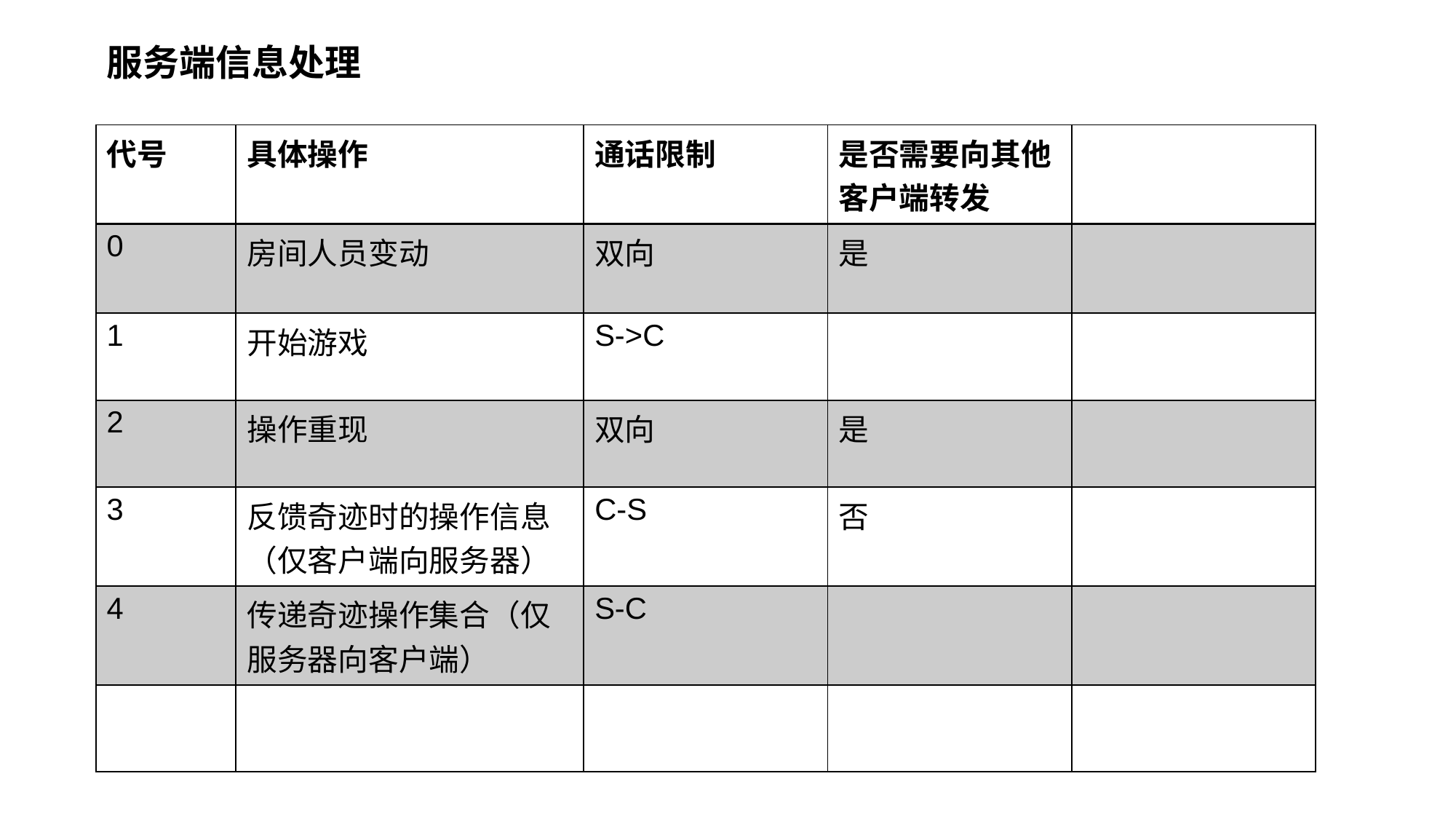

服务端信息处理
| 代号 | 具体操作 | 通话限制 | 是否需要向其他客户端转发 |  |
| --- | --- | --- | --- | --- |
| 0 | 房间人员变动 | 双向 | 是 |  |
| 1 | 开始游戏 | S->C |  |  |
| 2 | 操作重现 | 双向 | 是 |  |
| 3 | 反馈奇迹时的操作信息（仅客户端向服务器） | C-S | 否 |  |
| 4 | 传递奇迹操作集合（仅服务器向客户端） | S-C |  |  |
|  |  |  |  |  |